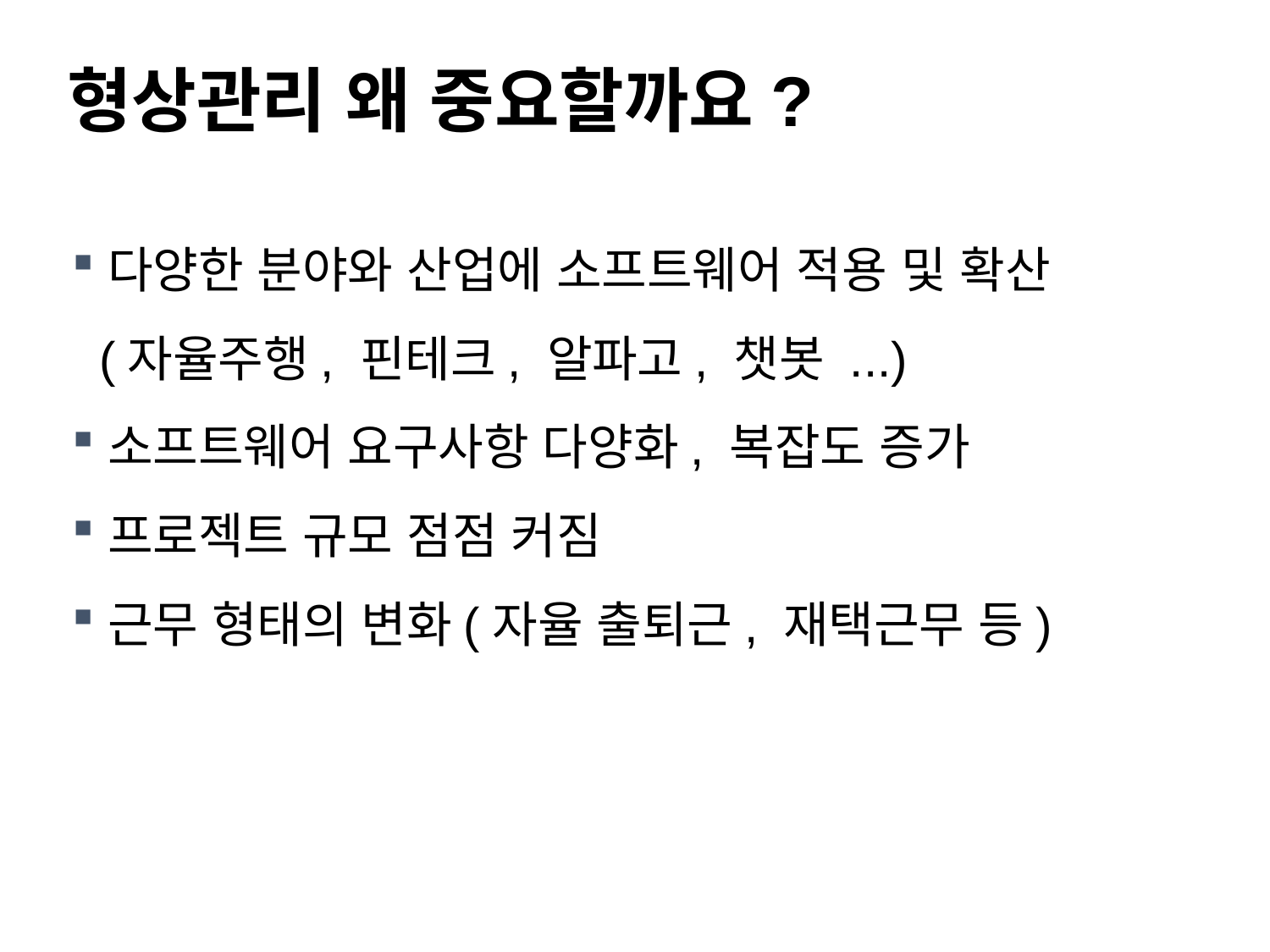

형상관리 왜 중요할까요?
다양한 분야와 산업에 소프트웨어 적용 및 확산
  (자율주행, 핀테크, 알파고, 챗봇 ...)
소프트웨어 요구사항 다양화, 복잡도 증가
프로젝트 규모 점점 커짐
근무 형태의 변화(자율 출퇴근, 재택근무 등)